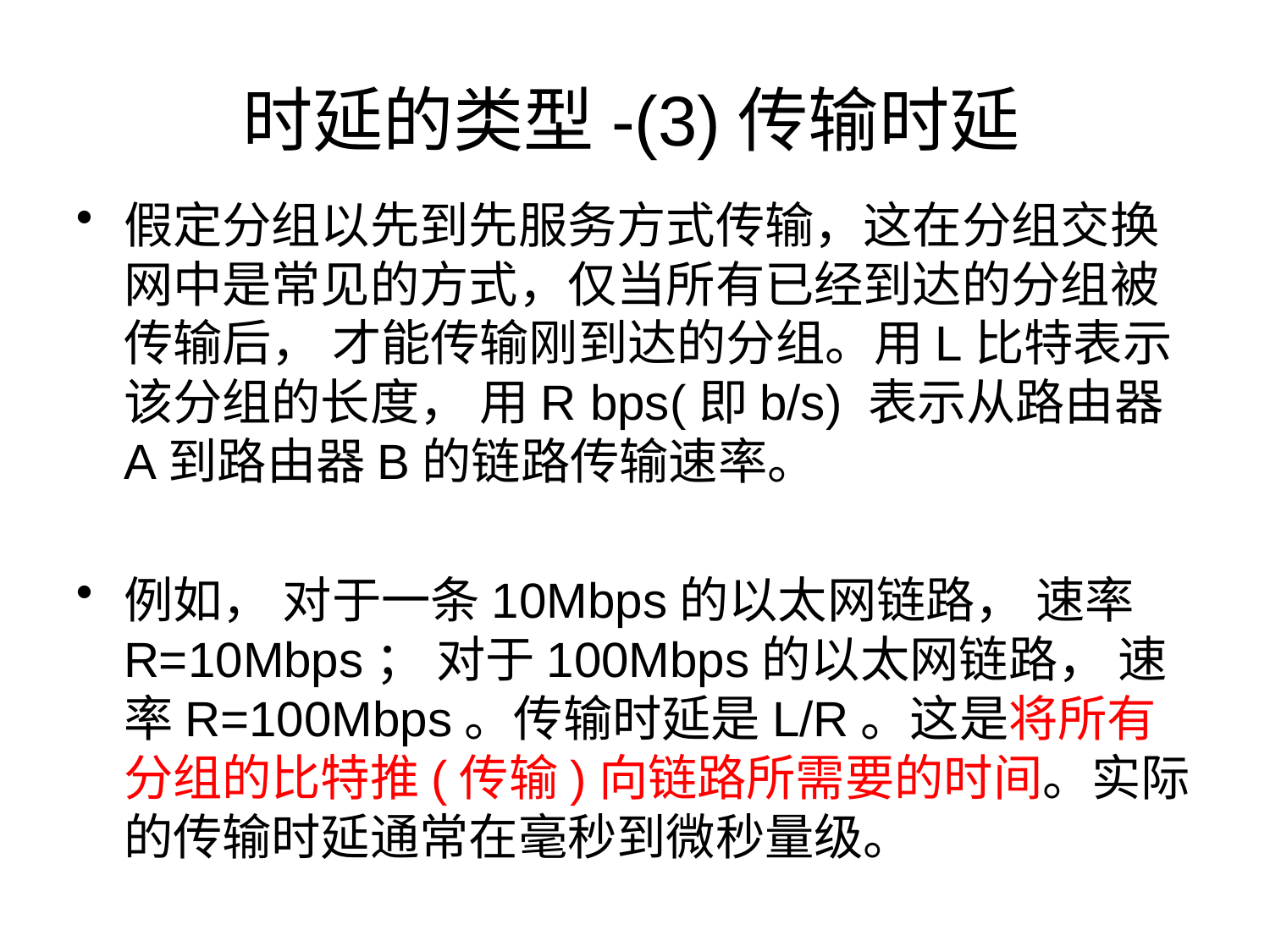

# 时延的类型-(3)传输时延
假定分组以先到先服务方式传输，这在分组交换网中是常见的方式，仅当所有已经到达的分组被传输后， 才能传输刚到达的分组。用L比特表示该分组的长度， 用R bps(即b/s) 表示从路由器A到路由器B的链路传输速率。

例如， 对于一条10Mbps的以太网链路， 速率R=10Mbps； 对于100Mbps的以太网链路， 速率R=100Mbps。传输时延是L/R。这是将所有分组的比特推(传输)向链路所需要的时间。实际的传输时延通常在毫秒到微秒量级。